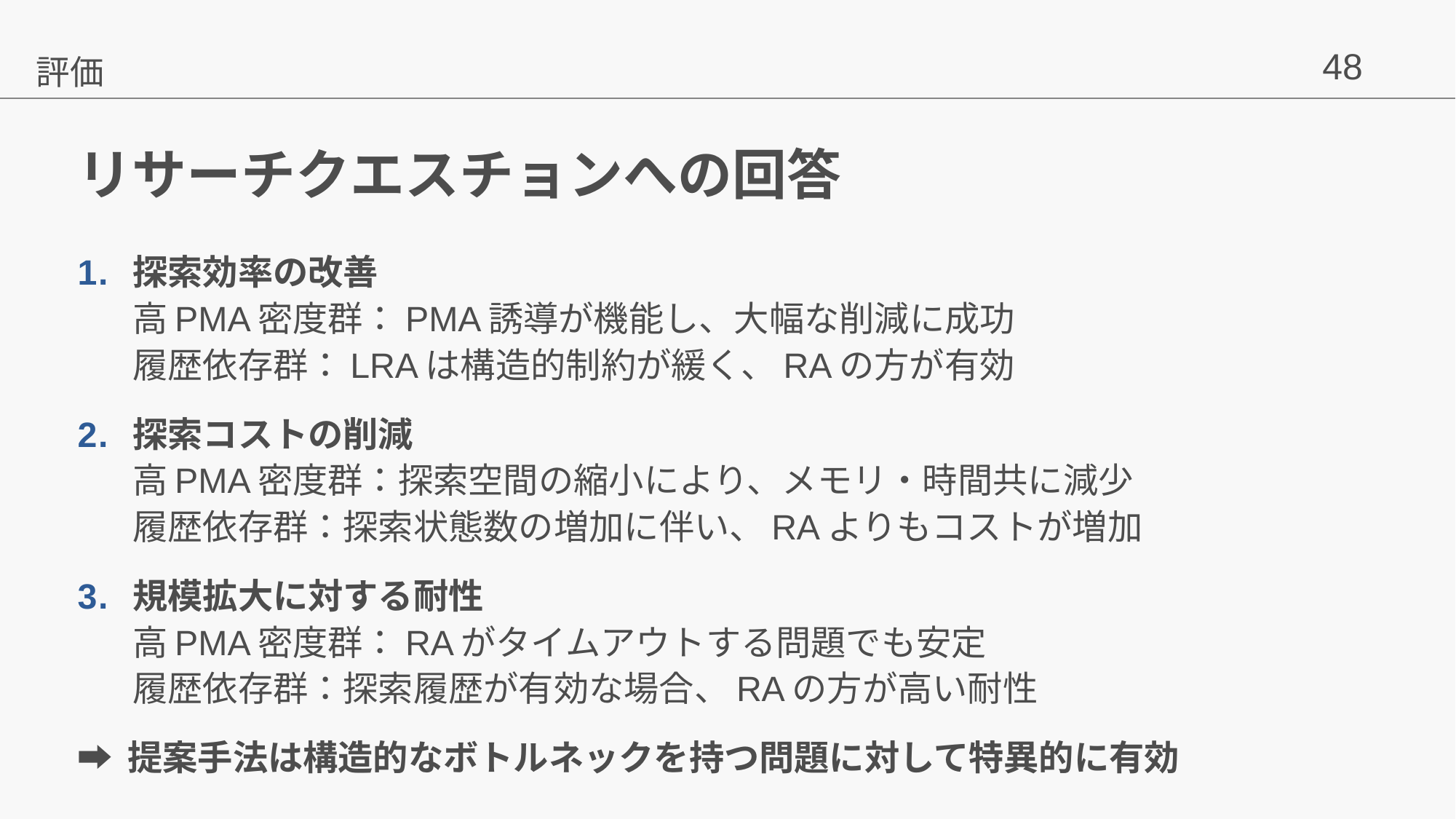

評価
# リサーチクエスチョンへの回答
探索効率の改善
高PMA密度群：PMA誘導が機能し、大幅な削減に成功
履歴依存群：LRAは構造的制約が緩く、RAの方が有効
探索コストの削減
高PMA密度群：探索空間の縮小により、メモリ・時間共に減少
履歴依存群：探索状態数の増加に伴い、RAよりもコストが増加
規模拡大に対する耐性
高PMA密度群：RAがタイムアウトする問題でも安定
履歴依存群：探索履歴が有効な場合、RAの方が高い耐性
➡︎ 提案手法は構造的なボトルネックを持つ問題に対して特異的に有効